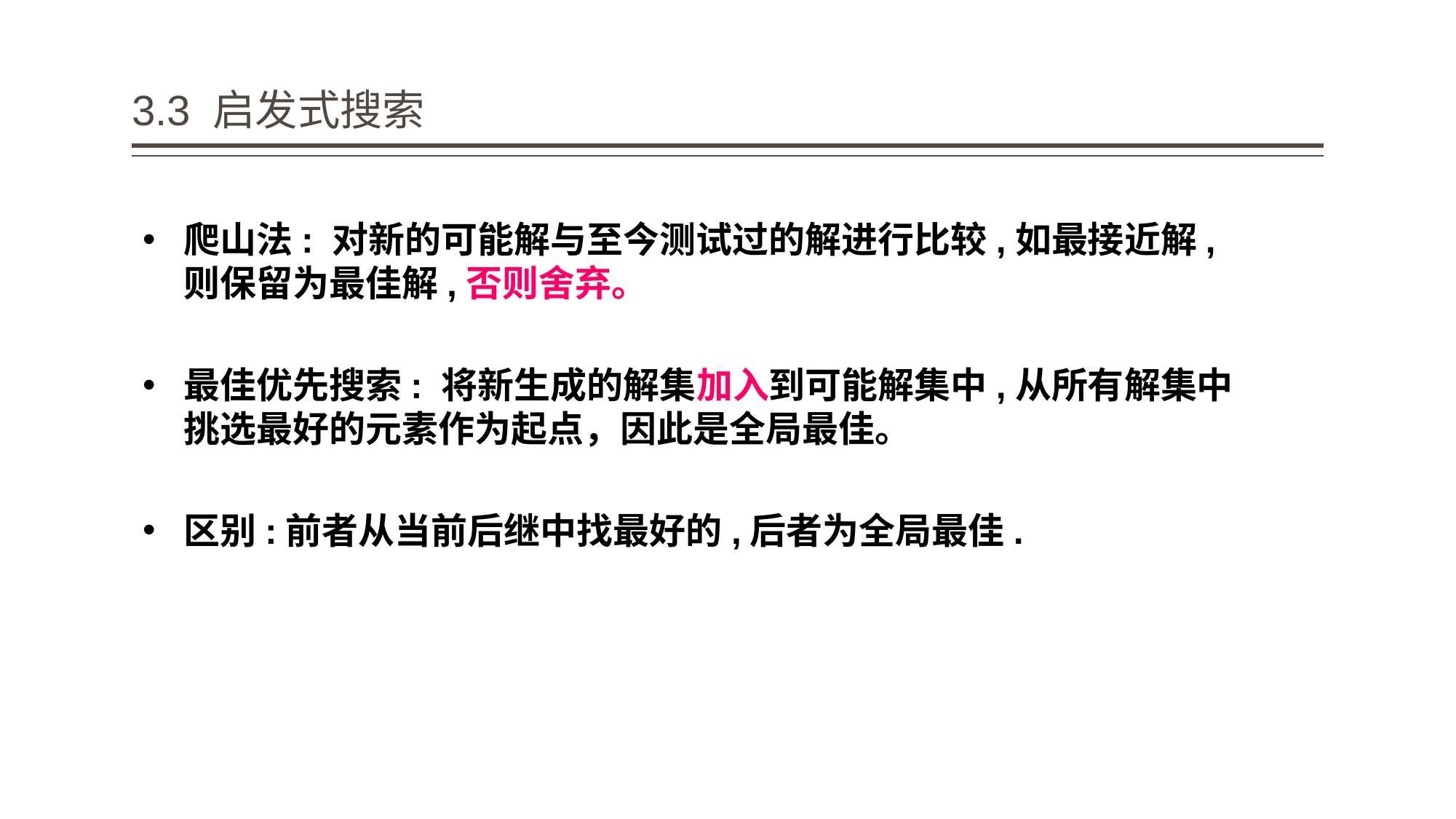

# 3.3 启发式搜索
爬山法: 对新的可能解与至今测试过的解进行比较,如最接近解,则保留为最佳解,否则舍弃。

最佳优先搜索: 将新生成的解集加入到可能解集中,从所有解集中挑选最好的元素作为起点，因此是全局最佳。

区别:前者从当前后继中找最好的,后者为全局最佳.